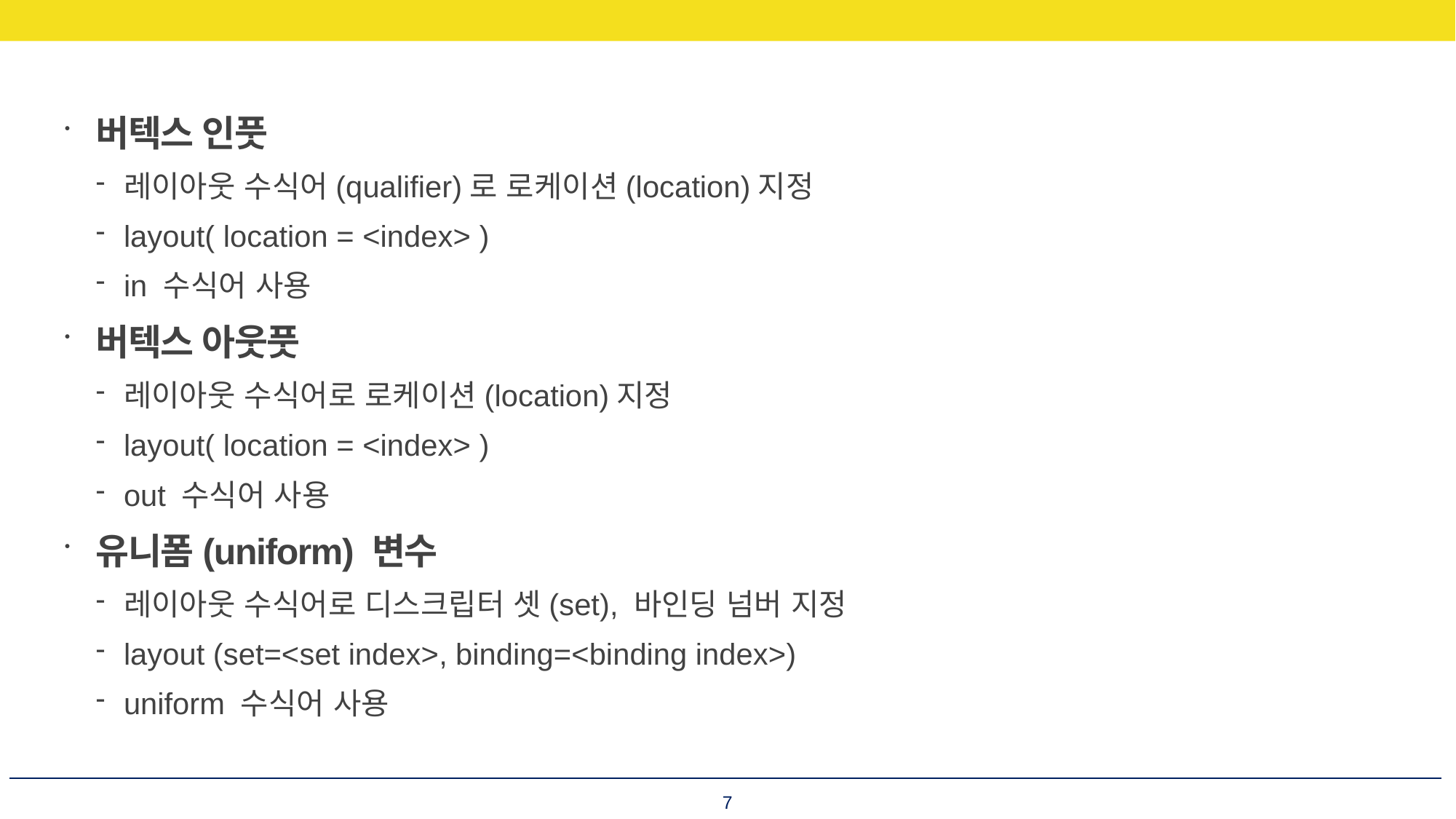

버텍스 인풋
레이아웃 수식어(qualifier)로 로케이션(location)지정
layout( location = <index> )
in 수식어 사용
버텍스 아웃풋
레이아웃 수식어로 로케이션(location)지정
layout( location = <index> )
out 수식어 사용
유니폼(uniform) 변수
레이아웃 수식어로 디스크립터 셋(set), 바인딩 넘버 지정
layout (set=<set index>, binding=<binding index>)
uniform 수식어 사용
7